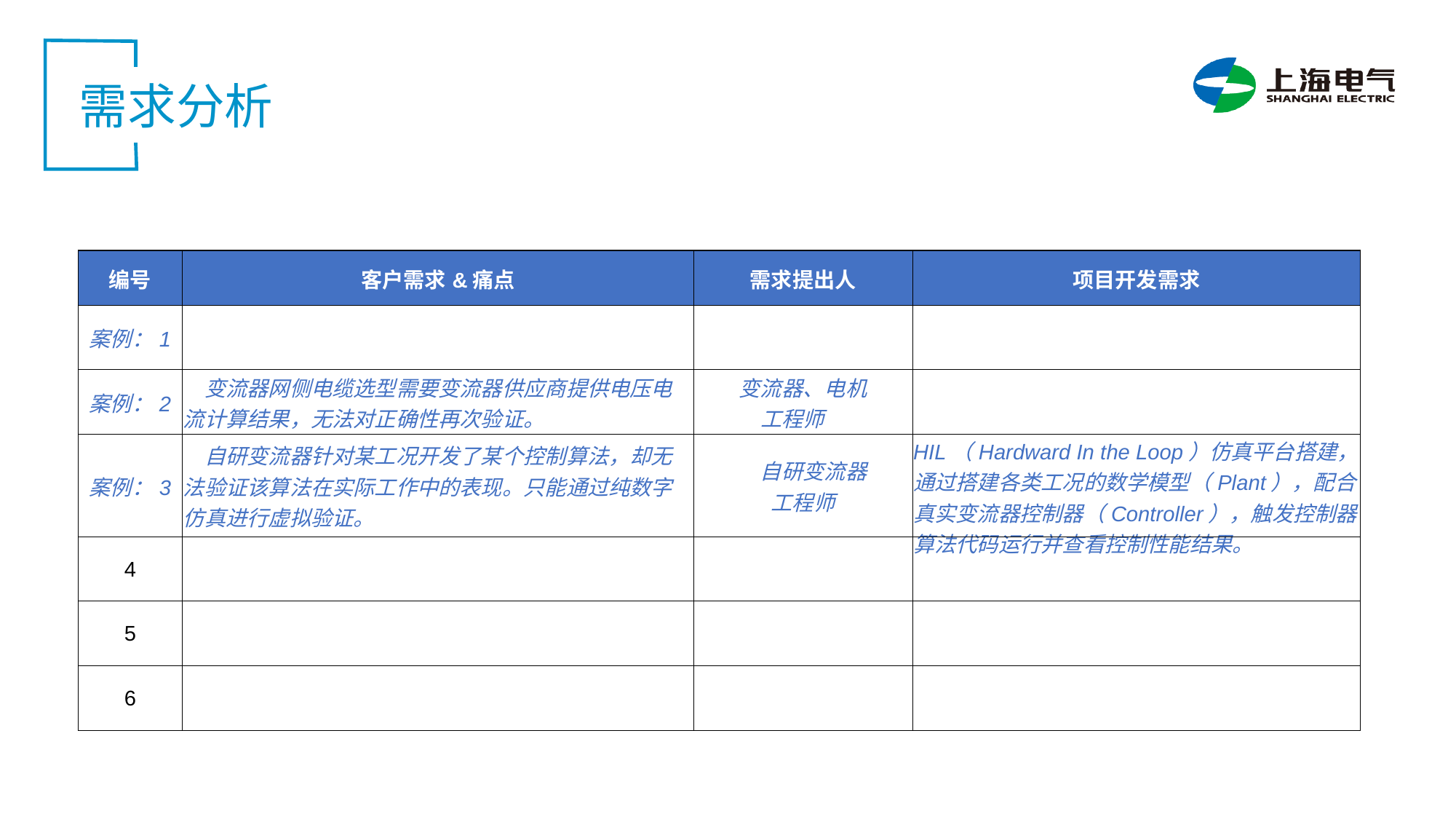

需求分析
| 编号 | 客户需求&痛点 | 需求提出人 | 项目开发需求 |
| --- | --- | --- | --- |
| 案例：1 |  |  |  |
| 案例：2 | 变流器网侧电缆选型需要变流器供应商提供电压电流计算结果，无法对正确性再次验证。 | 变流器、电机 工程师 |  |
| 案例：3 | 自研变流器针对某工况开发了某个控制算法，却无法验证该算法在实际工作中的表现。只能通过纯数字仿真进行虚拟验证。 | 自研变流器 工程师 | HIL（Hardward In the Loop）仿真平台搭建，通过搭建各类工况的数学模型（Plant），配合真实变流器控制器（Controller），触发控制器算法代码运行并查看控制性能结果。 |
| 4 |  |  |  |
| 5 |  |  |  |
| 6 |  |  |  |